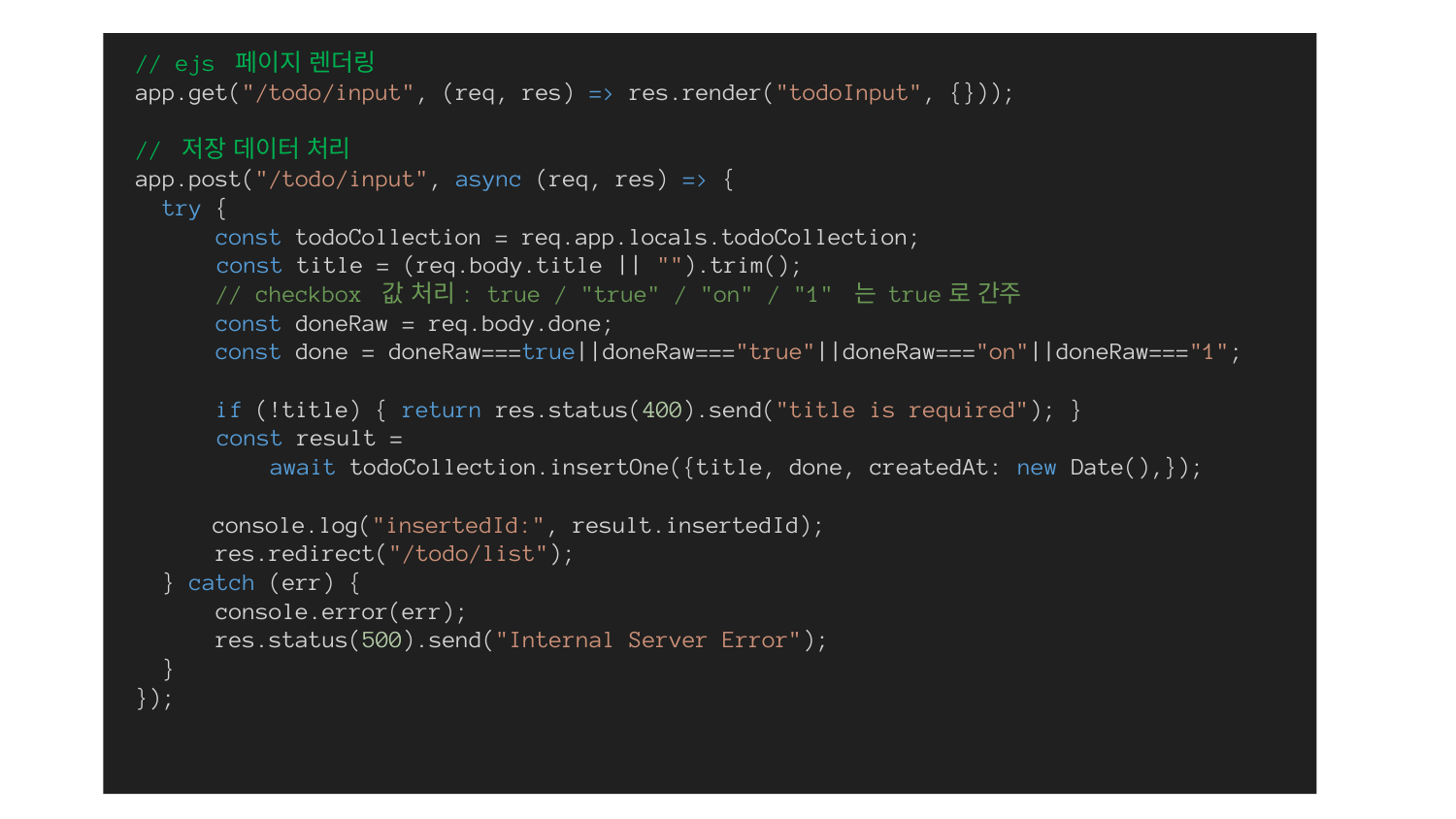

// ejs 페이지 렌더링
app.get("/todo/input", (req, res) => res.render("todoInput", {}));

// 저장 데이터 처리
app.post("/todo/input", async (req, res) => {
  try {
      const todoCollection = req.app.locals.todoCollection;
  const title = (req.body.title || "").trim();
      // checkbox 값 처리: true / "true" / "on" / "1" 는 true로 간주
      const doneRaw = req.body.done;
      const done = doneRaw===true||doneRaw==="true"||doneRaw==="on"||doneRaw==="1";

      if (!title) { return res.status(400).send("title is required"); }
  const result =
	      await todoCollection.insertOne({title, done, createdAt: new Date(),});

console.log("insertedId:", result.insertedId);
      res.redirect("/todo/list");
  } catch (err) {
      console.error(err);
      res.status(500).send("Internal Server Error");
  }
});